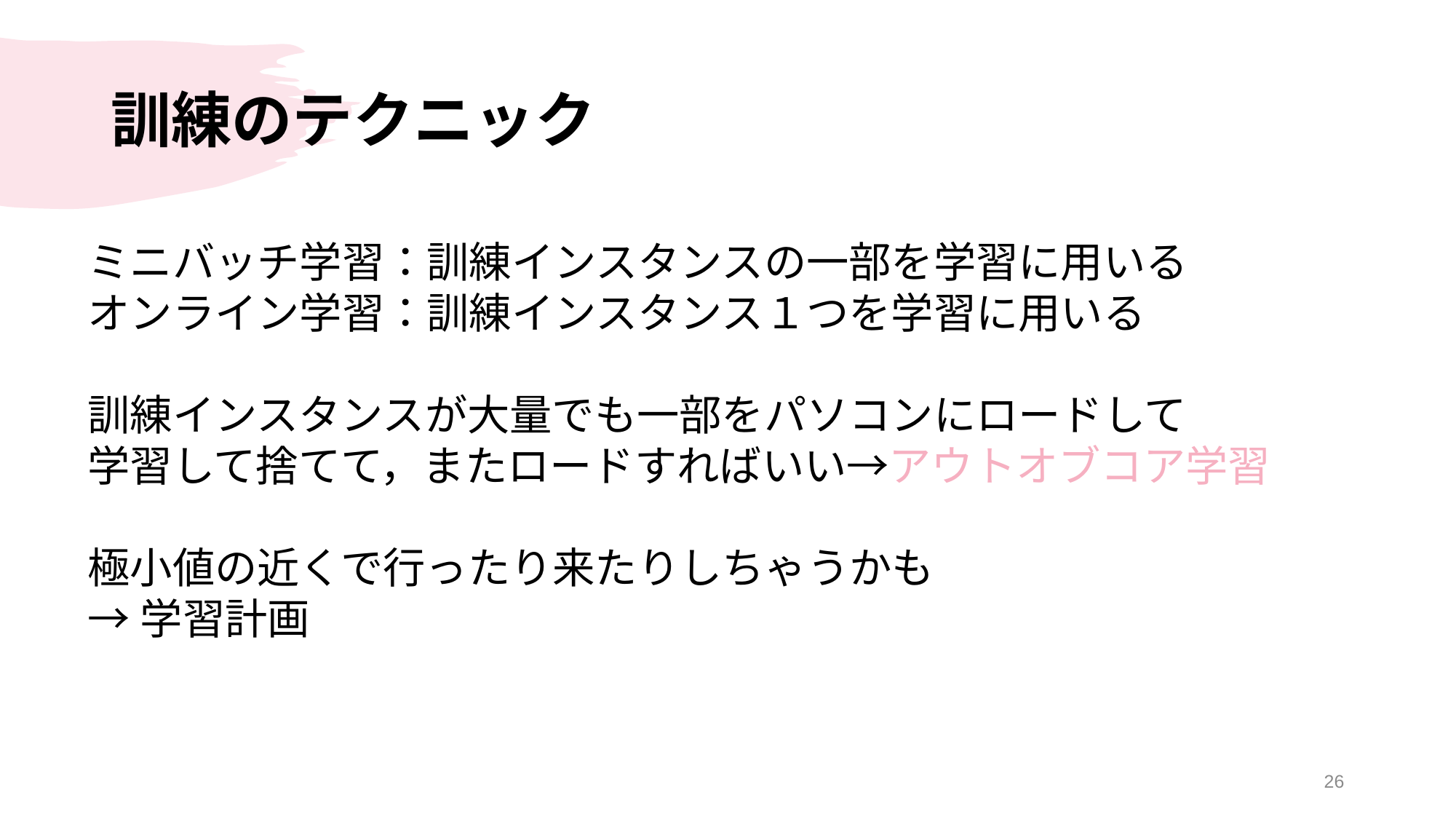

# 訓練のテクニック
ミニバッチ学習：訓練インスタンスの一部を学習に用いる
オンライン学習：訓練インスタンス１つを学習に用いる

訓練インスタンスが大量でも一部をパソコンにロードして
学習して捨てて，またロードすればいい→アウトオブコア学習

極小値の近くで行ったり来たりしちゃうかも
→学習計画
26